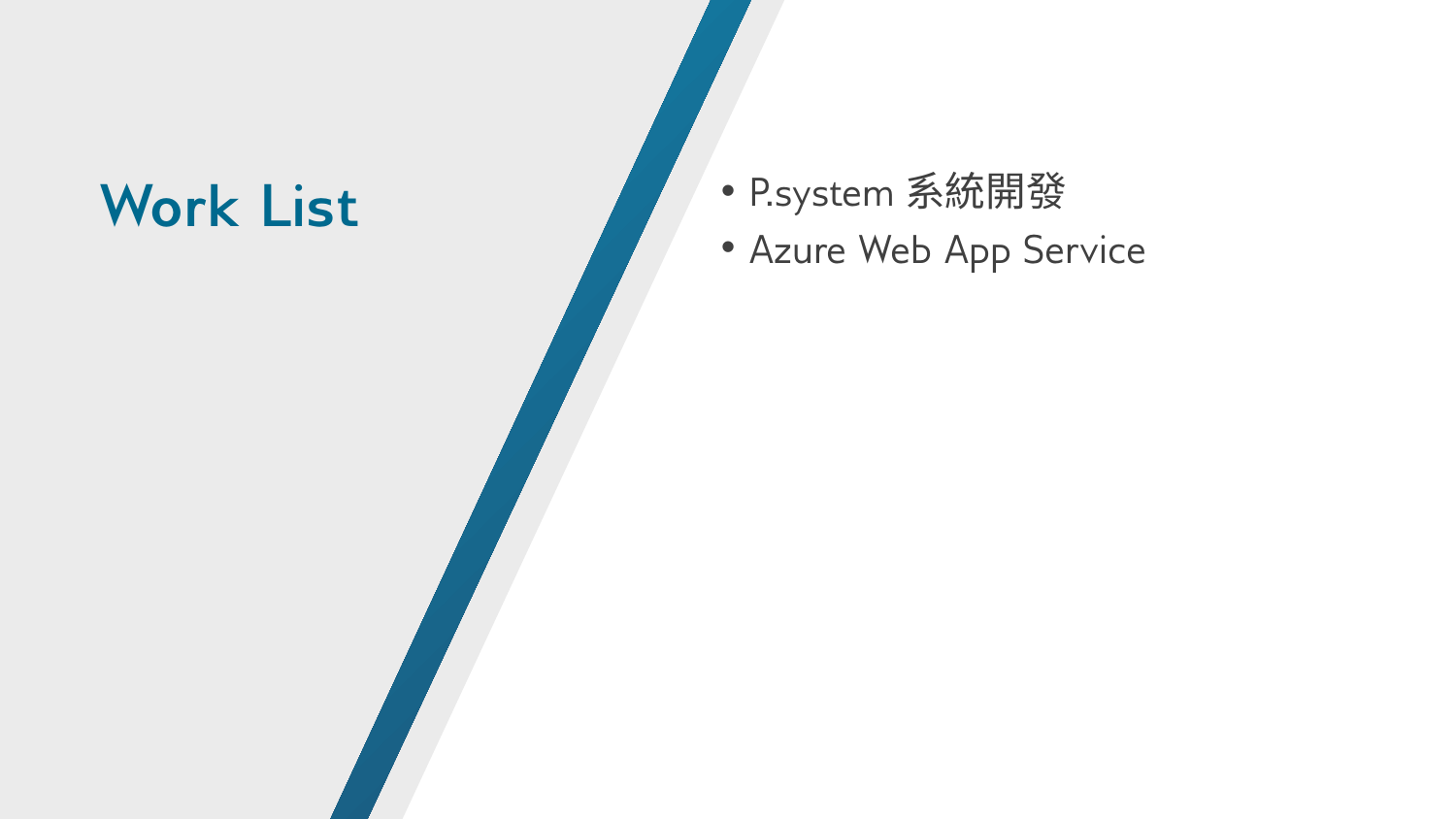

Work List
P.system系統開發
Azure Web App Service